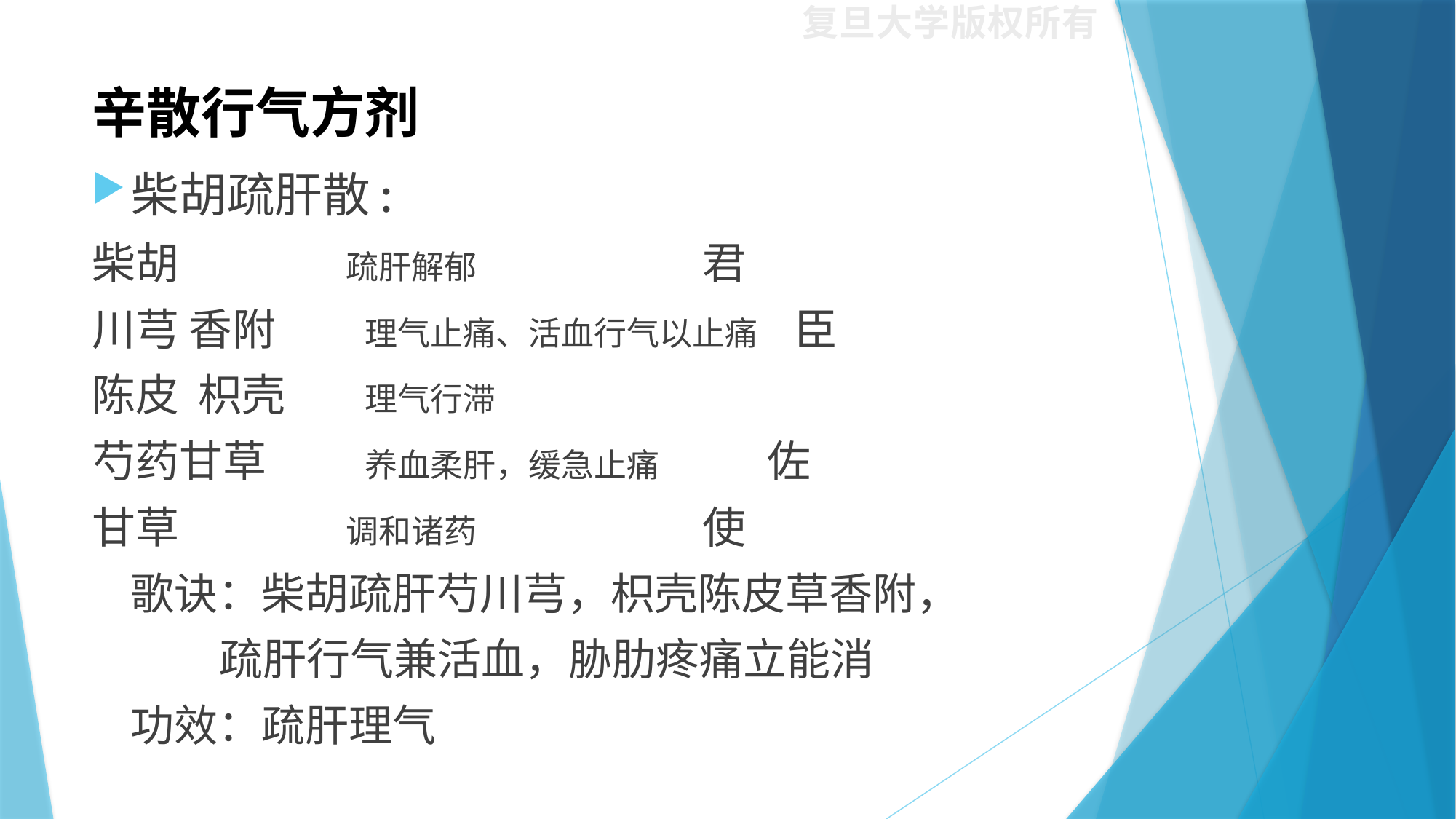

# 辛散行气方剂
柴胡疏肝散:
柴胡                 疏肝解郁                               君
川芎 香附         理气止痛、活血行气以止痛     臣
陈皮  枳壳        理气行滞
芍药甘草          养血柔肝，缓急止痛           佐
甘草                 调和诸药                               使
   歌诀：柴胡疏肝芍川芎，枳壳陈皮草香附，
            疏肝行气兼活血，胁肋疼痛立能消
   功效：疏肝理气